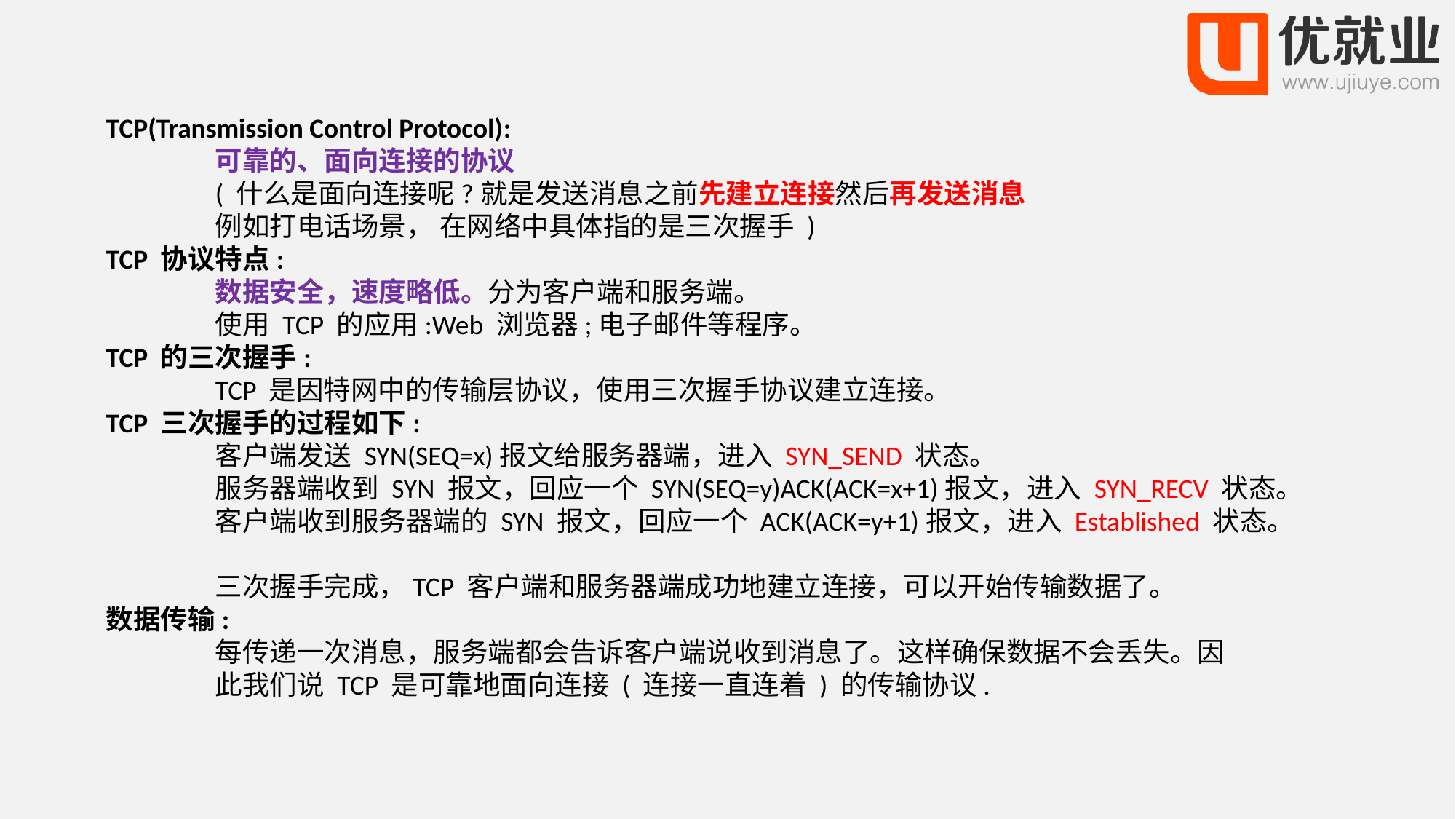

TCP(Transmission Control Protocol):
	可靠的、面向连接的协议
	( 什么是面向连接呢?就是发送消息之前先建立连接然后再发送消息
	例如打电话场景， 在网络中具体指的是三次握手 )
TCP 协议特点:
	数据安全，速度略低。分为客户端和服务端。
	使用 TCP 的应用:Web 浏览器;电子邮件等程序。
TCP 的三次握手:
	TCP 是因特网中的传输层协议，使用三次握手协议建立连接。
TCP 三次握手的过程如下:
	客户端发送 SYN(SEQ=x)报文给服务器端，进入 SYN_SEND 状态。
	服务器端收到 SYN 报文，回应一个 SYN(SEQ=y)ACK(ACK=x+1)报文，进入 SYN_RECV 状态。
	客户端收到服务器端的 SYN 报文，回应一个 ACK(ACK=y+1)报文，进入 Established 状态。

	三次握手完成，TCP 客户端和服务器端成功地建立连接，可以开始传输数据了。
数据传输:
	每传递一次消息，服务端都会告诉客户端说收到消息了。这样确保数据不会丢失。因
	此我们说 TCP 是可靠地面向连接 ( 连接一直连着 ) 的传输协议.